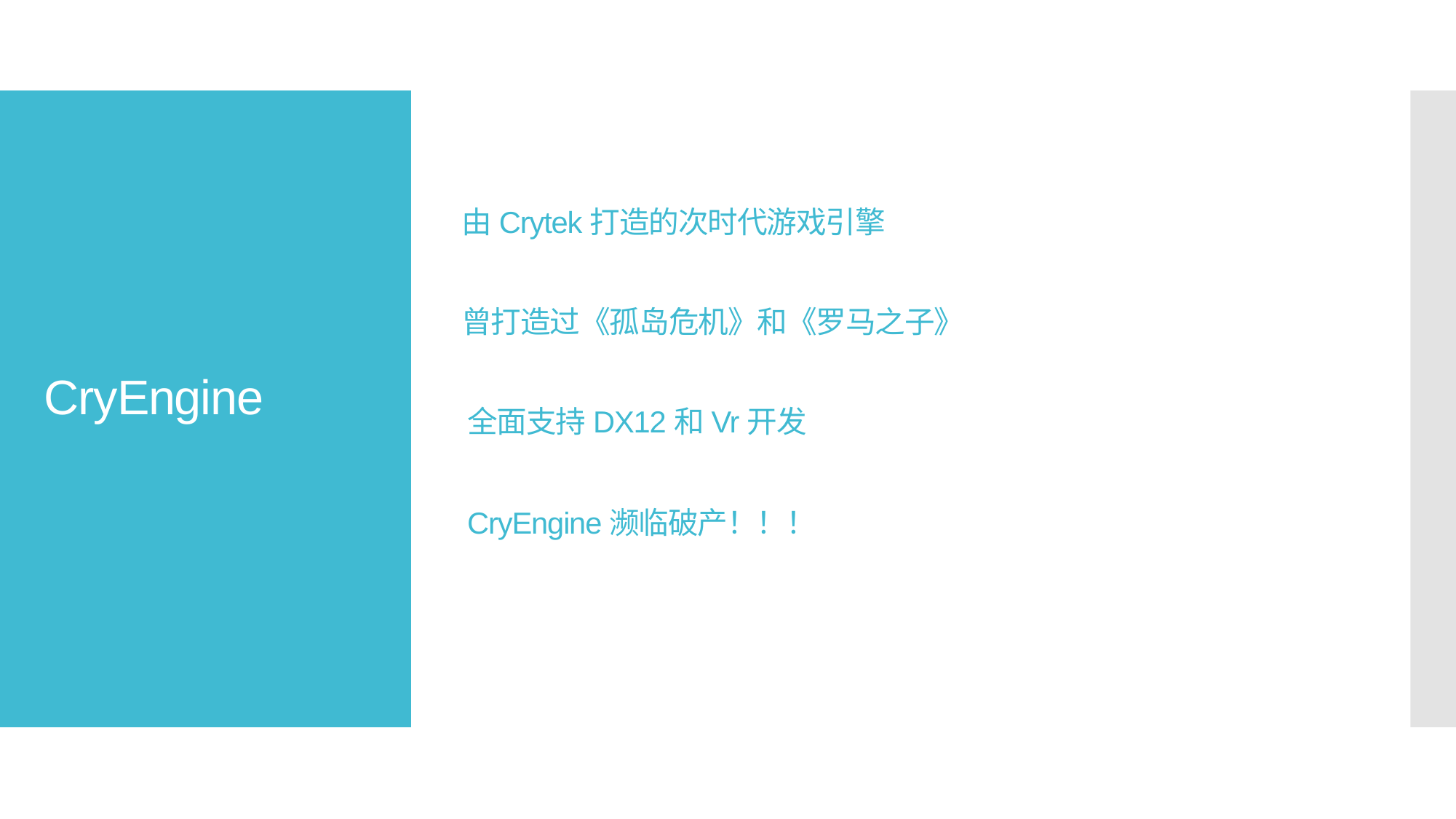

由Crytek打造的次时代游戏引擎
CryEngine
曾打造过《孤岛危机》和《罗马之子》
全面支持DX12和Vr开发
CryEngine濒临破产！！！